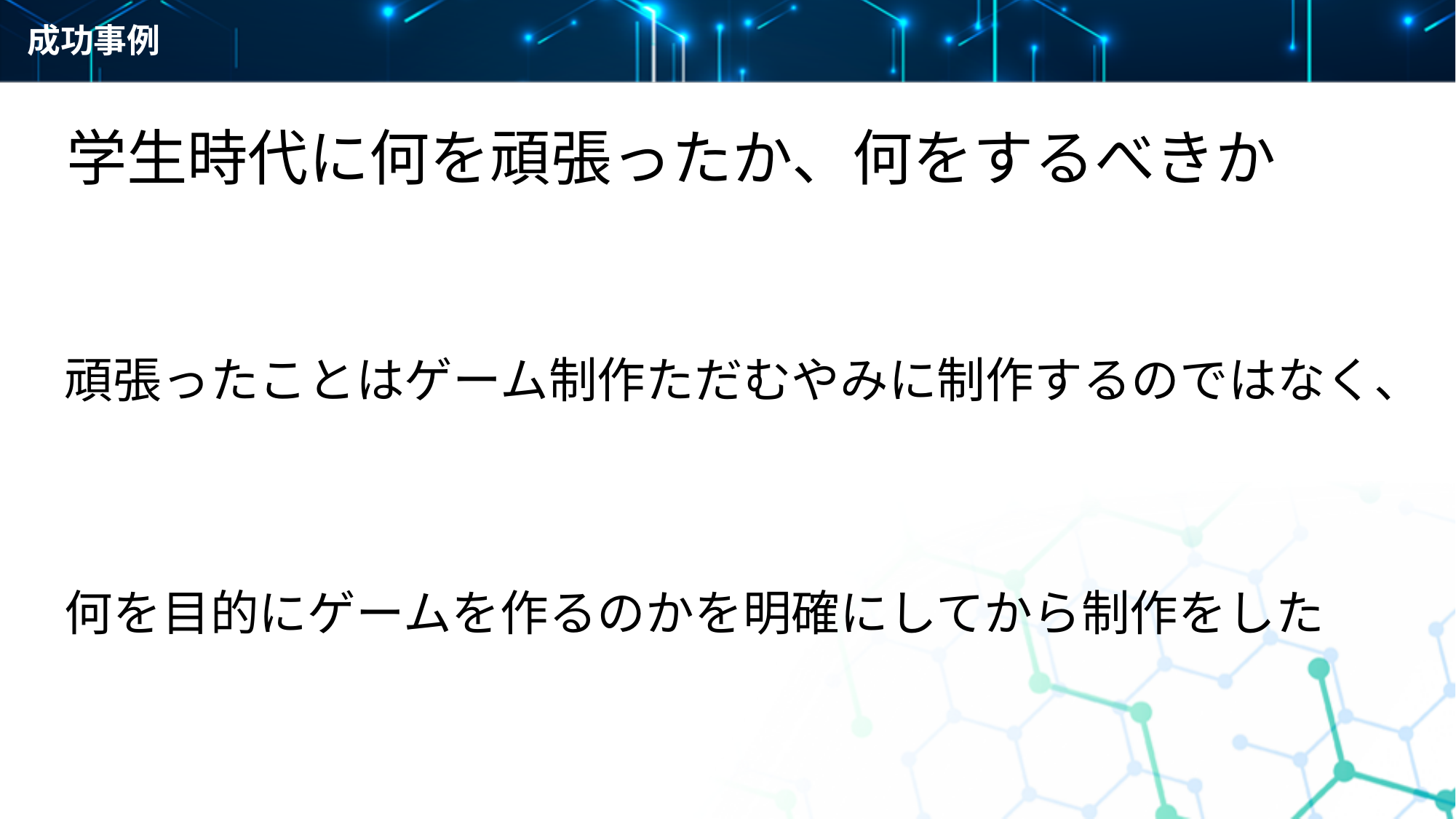

成功事例
学生時代に何を頑張ったか、何をするべきか
頑張ったことはゲーム制作ただむやみに制作するのではなく、

何を目的にゲームを作るのかを明確にしてから制作をした